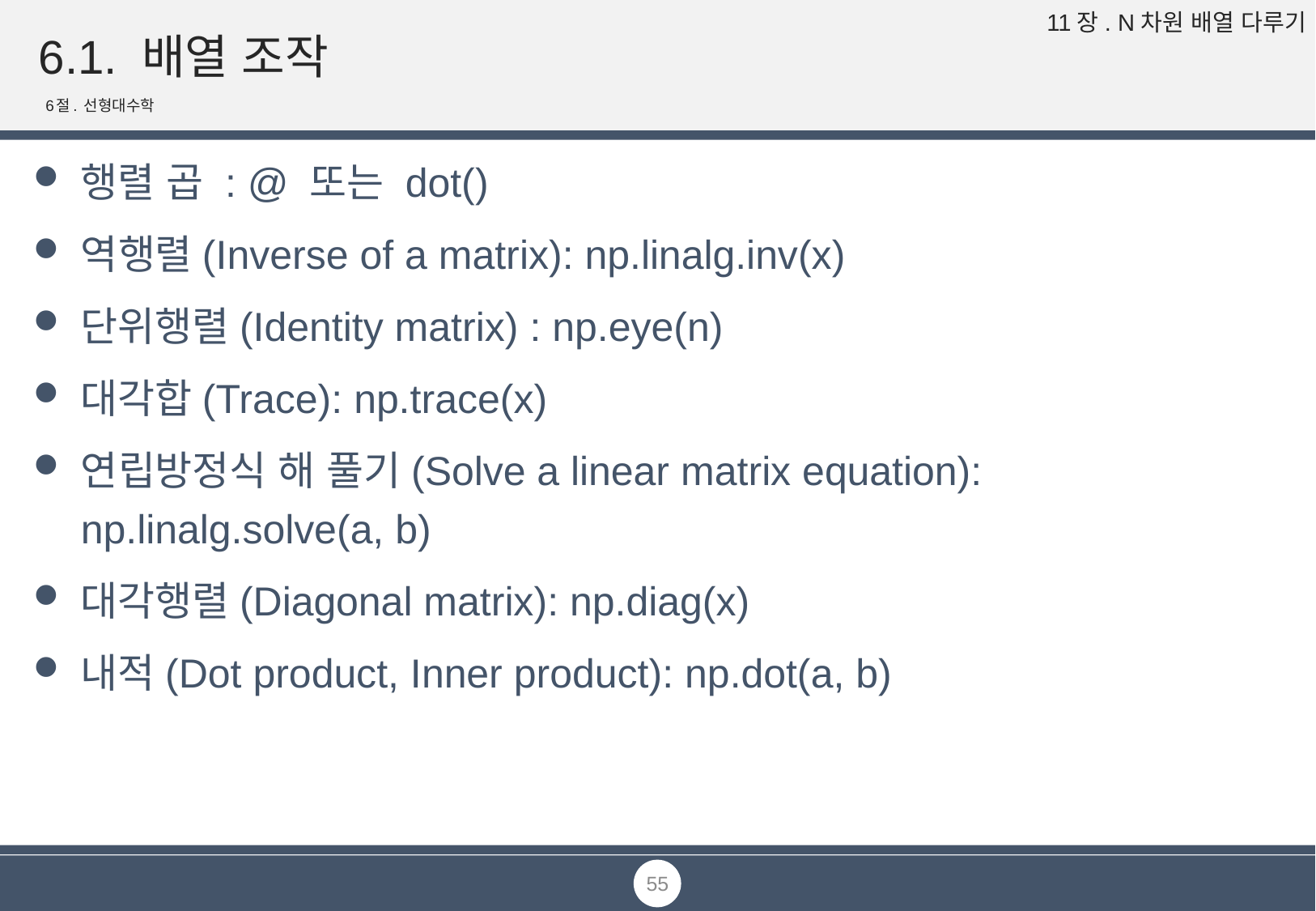

# 6.1. 배열 조작
6절. 선형대수학
행렬 곱 : @ 또는 dot()
역행렬(Inverse of a matrix): np.linalg.inv(x)
단위행렬(Identity matrix) : np.eye(n)
대각합(Trace): np.trace(x)
연립방정식 해 풀기(Solve a linear matrix equation): np.linalg.solve(a, b)
대각행렬(Diagonal matrix): np.diag(x)
내적(Dot product, Inner product): np.dot(a, b)
55